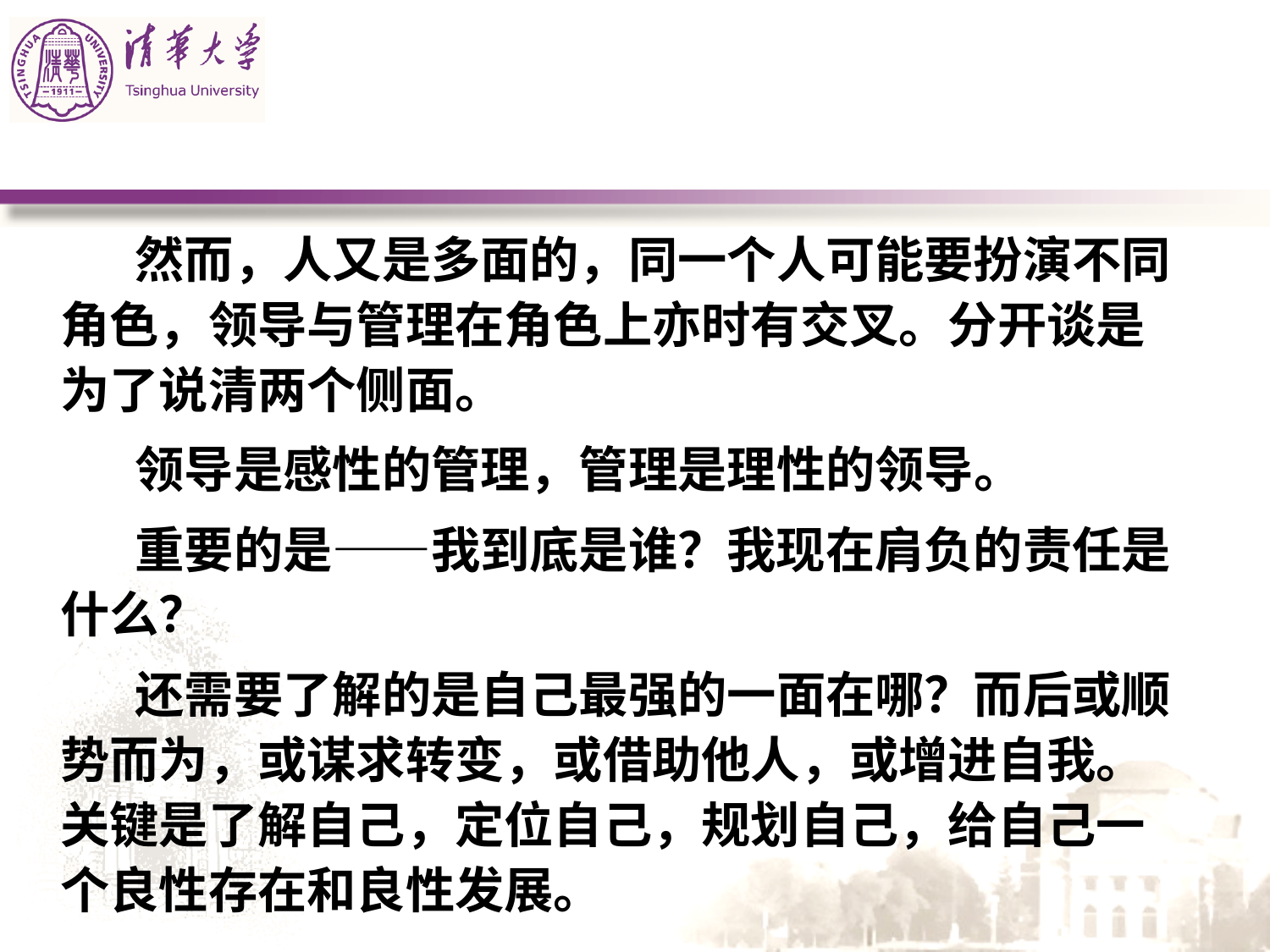

#
然而，人又是多面的，同一个人可能要扮演不同角色，领导与管理在角色上亦时有交叉。分开谈是为了说清两个侧面。
领导是感性的管理，管理是理性的领导。
重要的是――我到底是谁？我现在肩负的责任是什么？
还需要了解的是自己最强的一面在哪？而后或顺势而为，或谋求转变，或借助他人，或增进自我。关键是了解自己，定位自己，规划自己，给自己一个良性存在和良性发展。